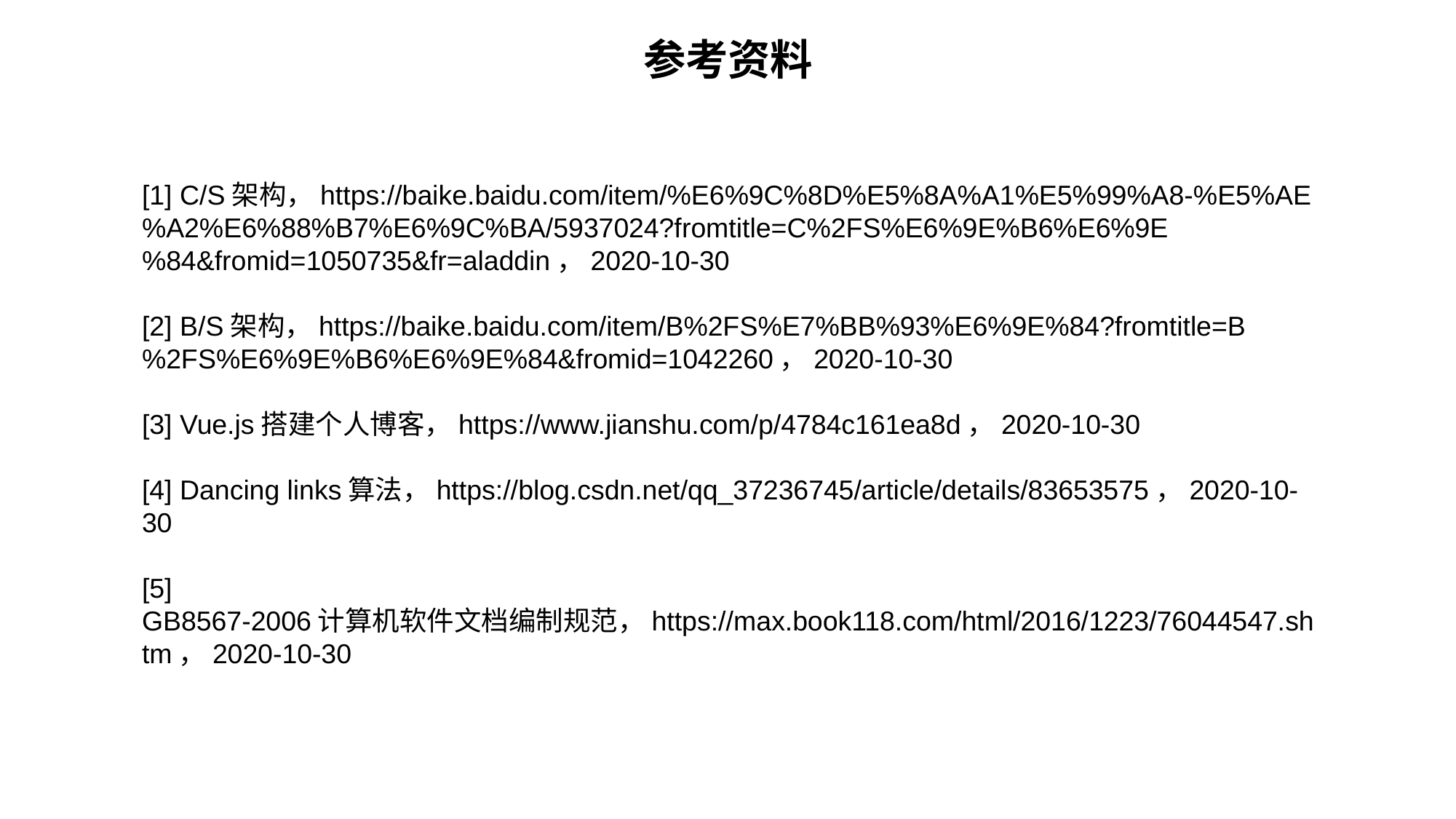

参考资料
[1] C/S架构，https://baike.baidu.com/item/%E6%9C%8D%E5%8A%A1%E5%99%A8-%E5%AE%A2%E6%88%B7%E6%9C%BA/5937024?fromtitle=C%2FS%E6%9E%B6%E6%9E%84&fromid=1050735&fr=aladdin，2020-10-30

[2] B/S架构，https://baike.baidu.com/item/B%2FS%E7%BB%93%E6%9E%84?fromtitle=B%2FS%E6%9E%B6%E6%9E%84&fromid=1042260，2020-10-30

[3] Vue.js搭建个人博客，https://www.jianshu.com/p/4784c161ea8d，2020-10-30

[4] Dancing links算法，https://blog.csdn.net/qq_37236745/article/details/83653575，2020-10-30

[5] GB8567-2006计算机软件文档编制规范，https://max.book118.com/html/2016/1223/76044547.shtm，2020-10-30